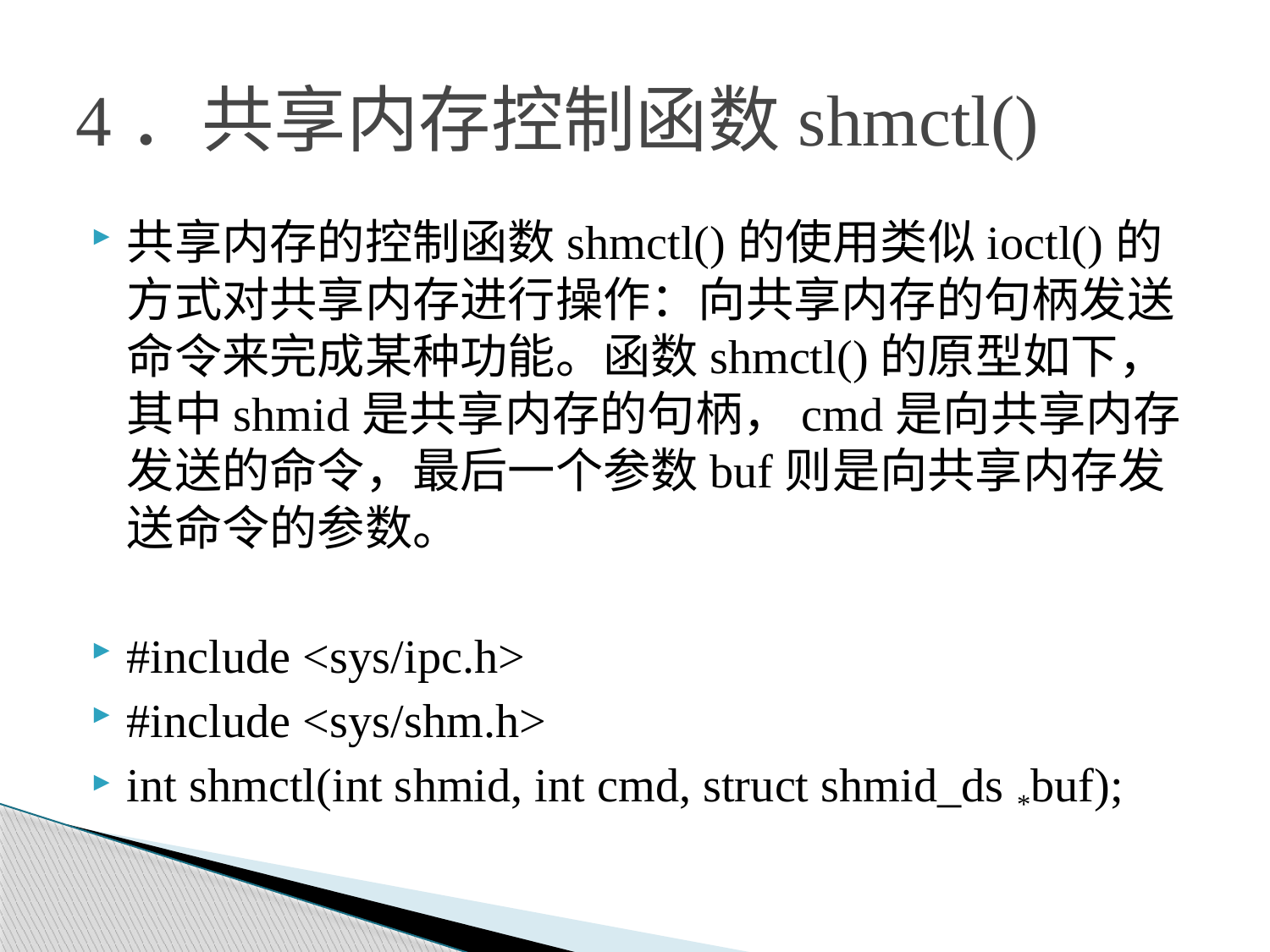

# 4．共享内存控制函数shmctl()
共享内存的控制函数shmctl()的使用类似ioctl()的方式对共享内存进行操作：向共享内存的句柄发送命令来完成某种功能。函数shmctl()的原型如下，其中shmid是共享内存的句柄，cmd是向共享内存发送的命令，最后一个参数buf则是向共享内存发送命令的参数。

#include <sys/ipc.h>
#include <sys/shm.h>
int shmctl(int shmid, int cmd, struct shmid_ds *buf);